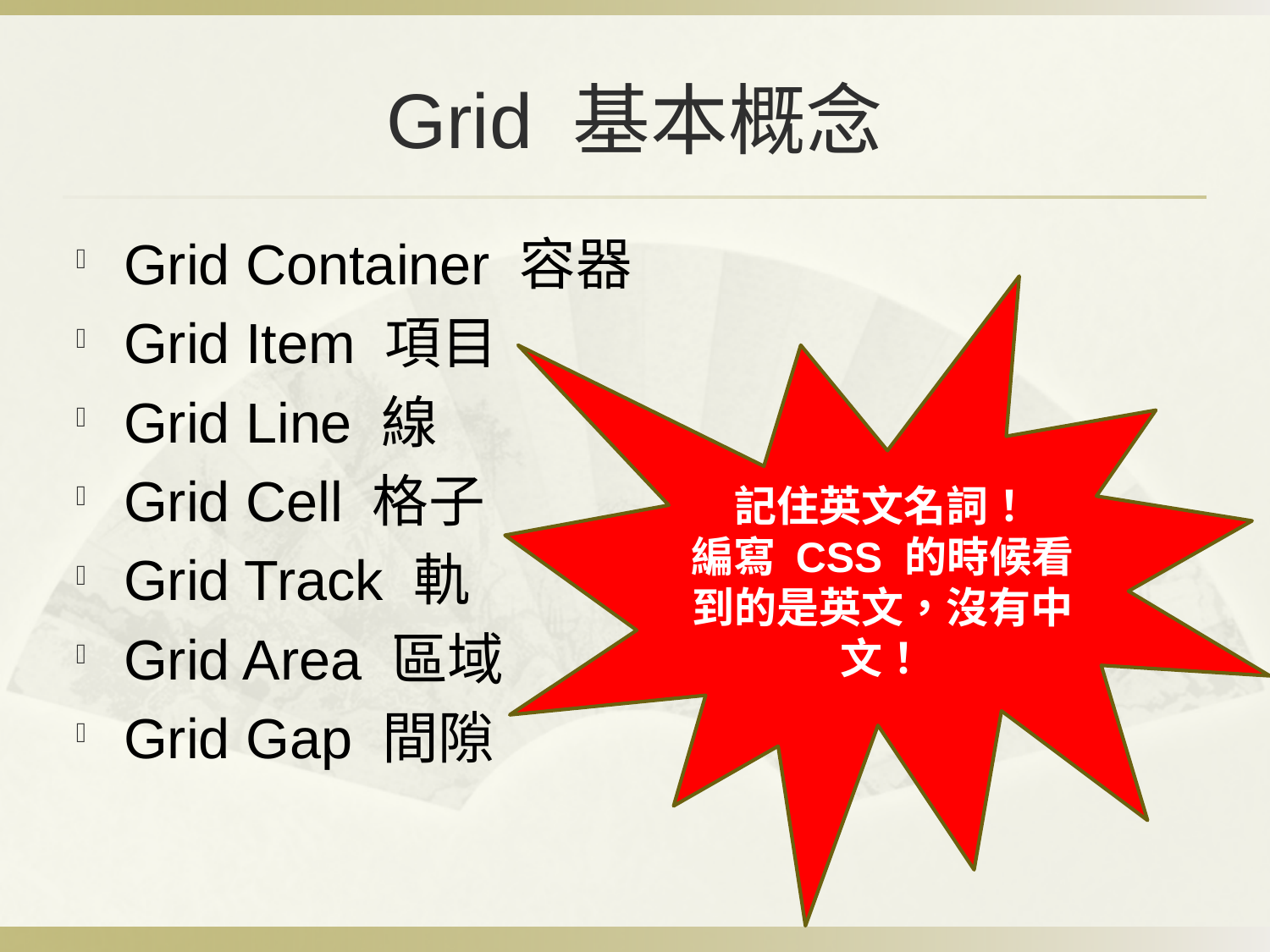

# Grid 基本概念
Grid Container 容器
Grid Item 項目
Grid Line 線
Grid Cell 格子
Grid Track 軌
Grid Area 區域
Grid Gap 間隙
記住英文名詞！
編寫 CSS 的時候看到的是英文，沒有中文！